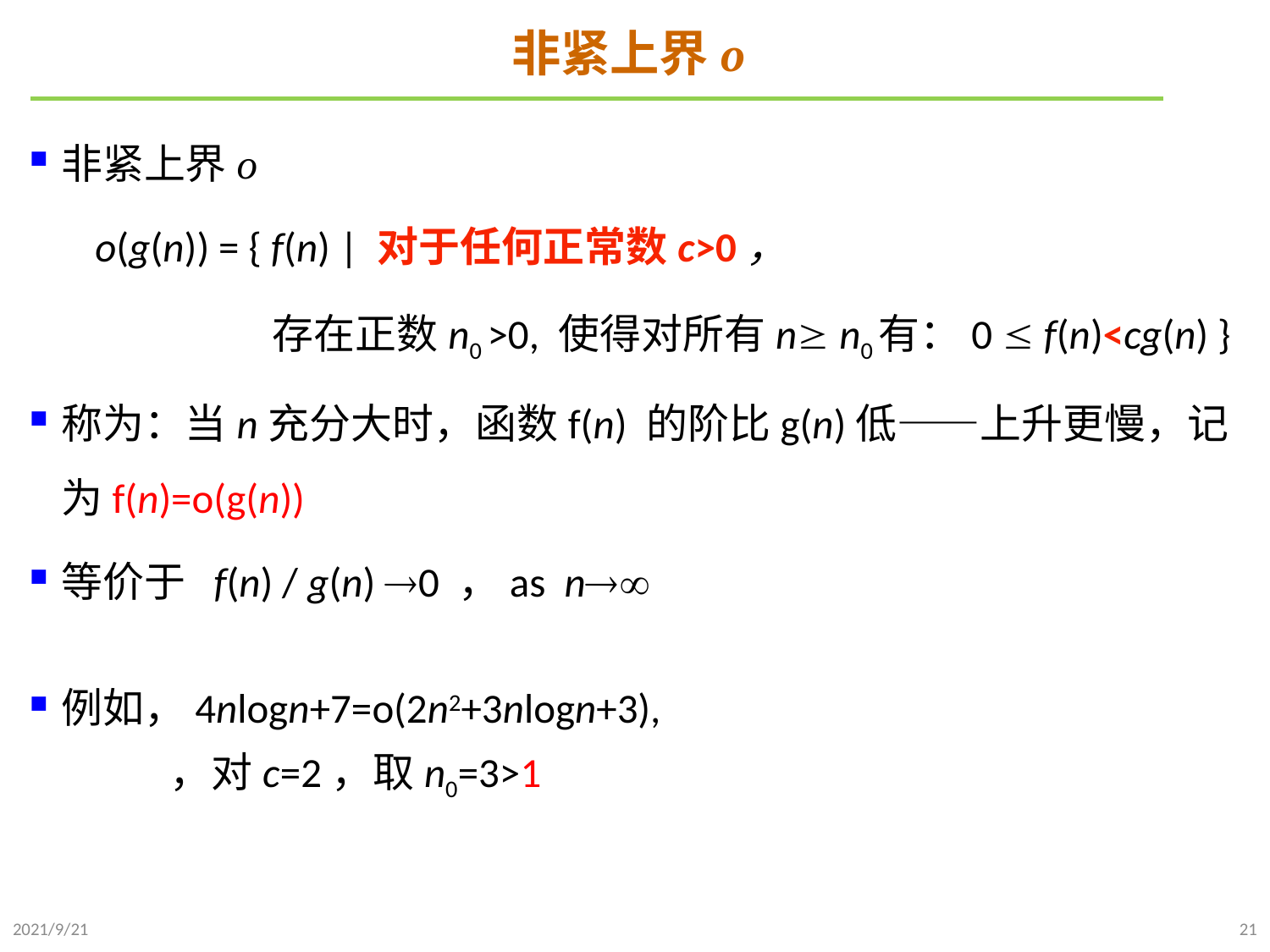

# 非紧上界o
非紧上界o
       o(g(n)) = { f(n) | 对于任何正常数c>0，
                         存在正数n0 >0, 使得对所有n≥ n0有：0 ≤ f(n)<cg(n) }
称为：当n充分大时，函数f(n) 的阶比g(n)低——上升更慢，记为f(n)=o(g(n))
等价于  f(n) / g(n) →0 ，as  n→∞

例如，4nlogn+7=o(2n2+3nlogn+3),
              ，对c=2，取n0=3>1

2021/9/21
21